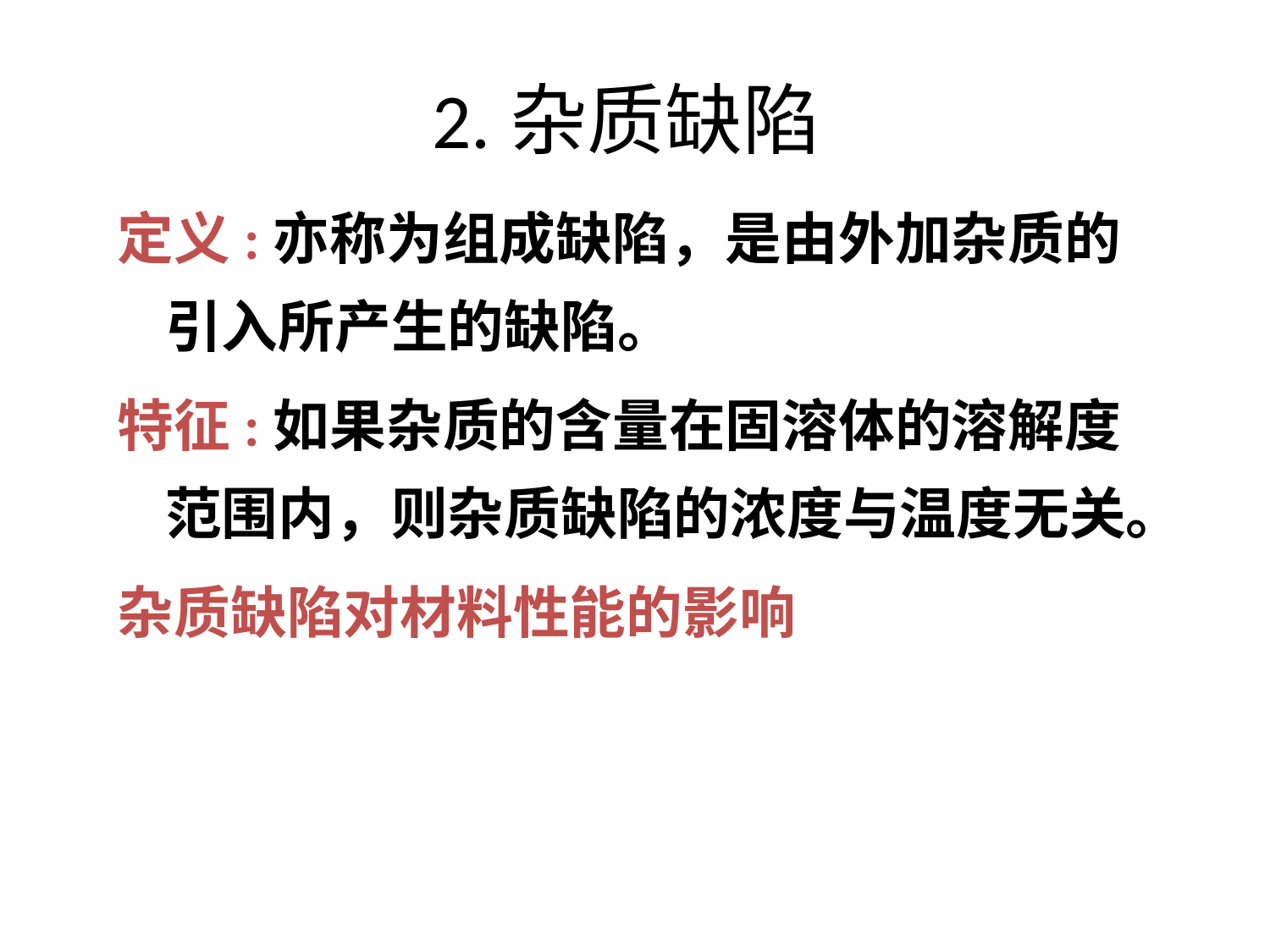

# 2.杂质缺陷
定义:亦称为组成缺陷，是由外加杂质的引入所产生的缺陷。
特征:如果杂质的含量在固溶体的溶解度范围内，则杂质缺陷的浓度与温度无关。
杂质缺陷对材料性能的影响